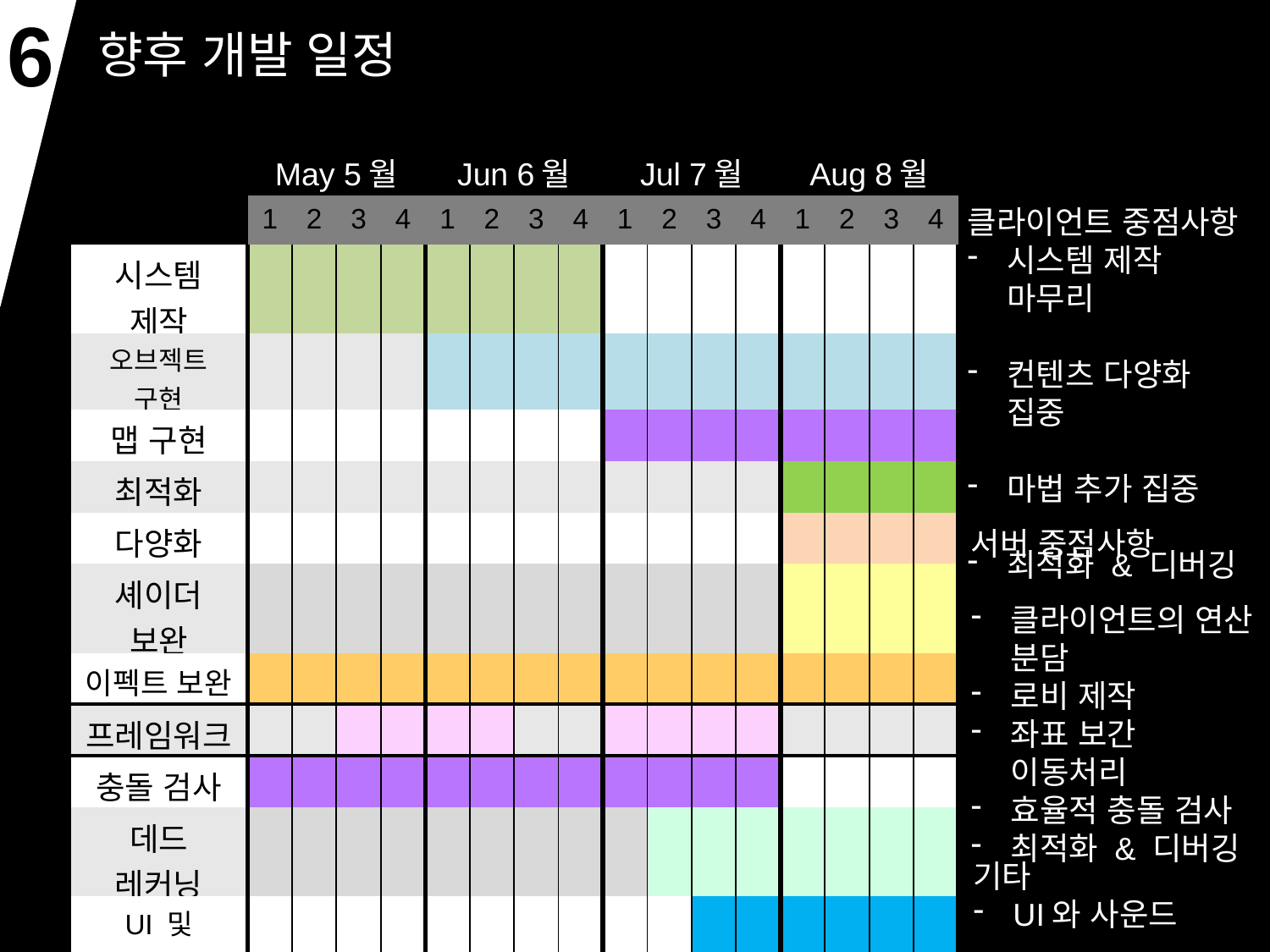

6
향후 개발 일정

|  | May 5월 |  |  |  | Jun 6월 |  |  |  | Jul 7월 |  |  |  | Aug 8월 |  |  |  |
| --- | --- | --- | --- | --- | --- | --- | --- | --- | --- | --- | --- | --- | --- | --- | --- | --- |
|  | 1 | 2 | 3 | 4 | 1 | 2 | 3 | 4 | 1 | 2 | 3 | 4 | 1 | 2 | 3 | 4 |
| 시스템 제작 |  |  |  |  |  |  |  |  |  |  |  |  |  |  |  |  |
| 오브젝트 구현 |  |  |  |  |  |  |  |  |  |  |  |  |  |  |  |  |
| 맵 구현 |  |  |  |  |  |  |  |  |  |  |  |  |  |  |  |  |
| 최적화 |  |  |  |  |  |  |  |  |  |  |  |  |  |  |  |  |
| 다양화 |  |  |  |  |  |  |  |  |  |  |  |  |  |  |  |  |
| 셰이더 보완 |  |  |  |  |  |  |  |  |  |  |  |  |  |  |  |  |
| 이펙트 보완 |  |  |  |  |  |  |  |  |  |  |  |  |  |  |  |  |
| 프레임워크 |  |  |  |  |  |  |  |  |  |  |  |  |  |  |  |  |
| 충돌 검사 |  |  |  |  |  |  |  |  |  |  |  |  |  |  |  |  |
| 데드 레커닝 |  |  |  |  |  |  |  |  |  |  |  |  |  |  |  |  |
| UI 및 사운드 |  |  |  |  |  |  |  |  |  |  |  |  |  |  |  |  |
| 동기화 |  |  |  |  |  |  |  |  |  |  |  |  |  |  |  |  |
| 로비 제작 |  |  |  |  |  |  |  |  |  |  |  |  |  |  |  |  |
클라이언트 중점사항
시스템 제작 마무리

컨텐츠 다양화 집중

마법 추가 집중

최적화 & 디버깅
서버 중점사항

클라이언트의 연산 분담
로비 제작
좌표 보간 이동처리
효율적 충돌 검사
최적화 & 디버깅
기타
UI와 사운드